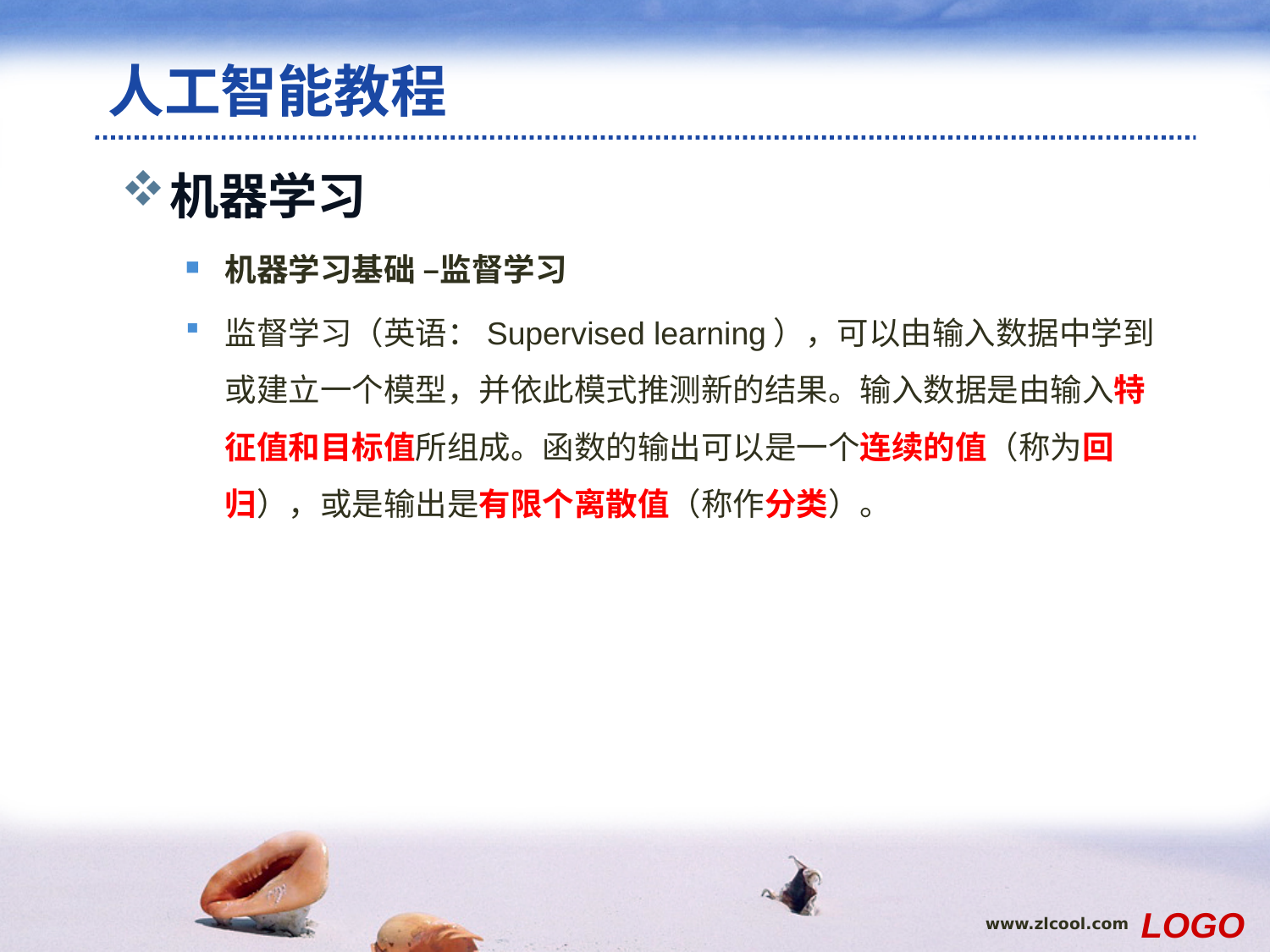

# 人工智能教程
机器学习
机器学习基础 –监督学习
监督学习（英语：Supervised learning），可以由输入数据中学到或建立一个模型，并依此模式推测新的结果。输入数据是由输入特征值和目标值所组成。函数的输出可以是一个连续的值（称为回归），或是输出是有限个离散值（称作分类）。

LOGO
www.zlcool.com